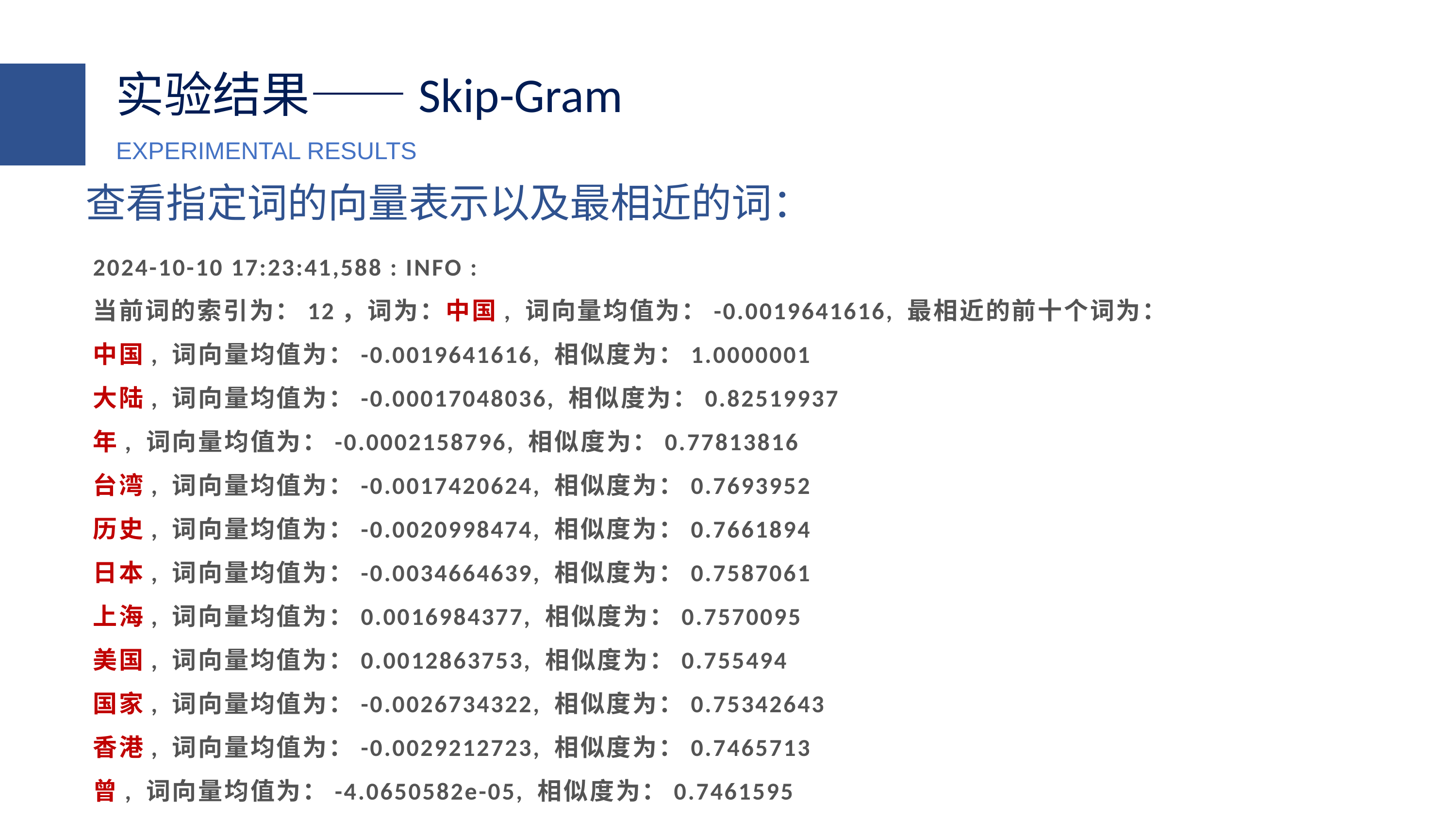

实验结果——Skip-Gram
EXPERIMENTAL RESULTS
查看指定词的向量表示以及最相近的词：

2024-10-10 17:23:41,588 : INFO :
当前词的索引为：12，词为：中国, 词向量均值为：-0.0019641616, 最相近的前十个词为：
中国, 词向量均值为：-0.0019641616, 相似度为：1.0000001
大陆, 词向量均值为：-0.00017048036, 相似度为：0.82519937
年, 词向量均值为：-0.0002158796, 相似度为：0.77813816
台湾, 词向量均值为：-0.0017420624, 相似度为：0.7693952
历史, 词向量均值为：-0.0020998474, 相似度为：0.7661894
日本, 词向量均值为：-0.0034664639, 相似度为：0.7587061
上海, 词向量均值为：0.0016984377, 相似度为：0.7570095
美国, 词向量均值为：0.0012863753, 相似度为：0.755494
国家, 词向量均值为：-0.0026734322, 相似度为：0.75342643
香港, 词向量均值为：-0.0029212723, 相似度为：0.7465713
曾, 词向量均值为：-4.0650582e-05, 相似度为：0.7461595